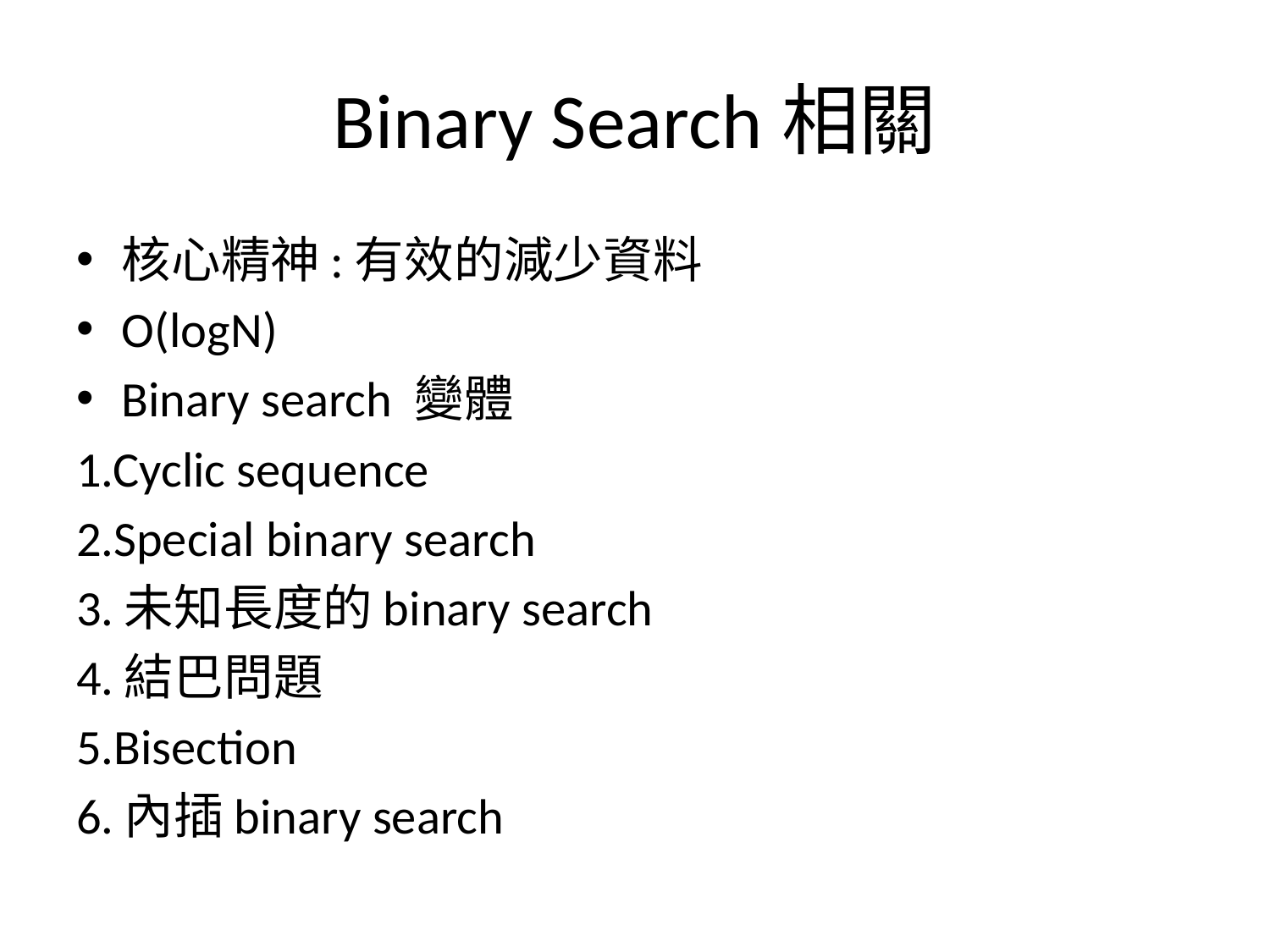

# Binary Search相關
核心精神:有效的減少資料
O(logN)
Binary search 變體
1.Cyclic sequence
2.Special binary search
3.未知長度的binary search
4.結巴問題
5.Bisection
6.內插binary search